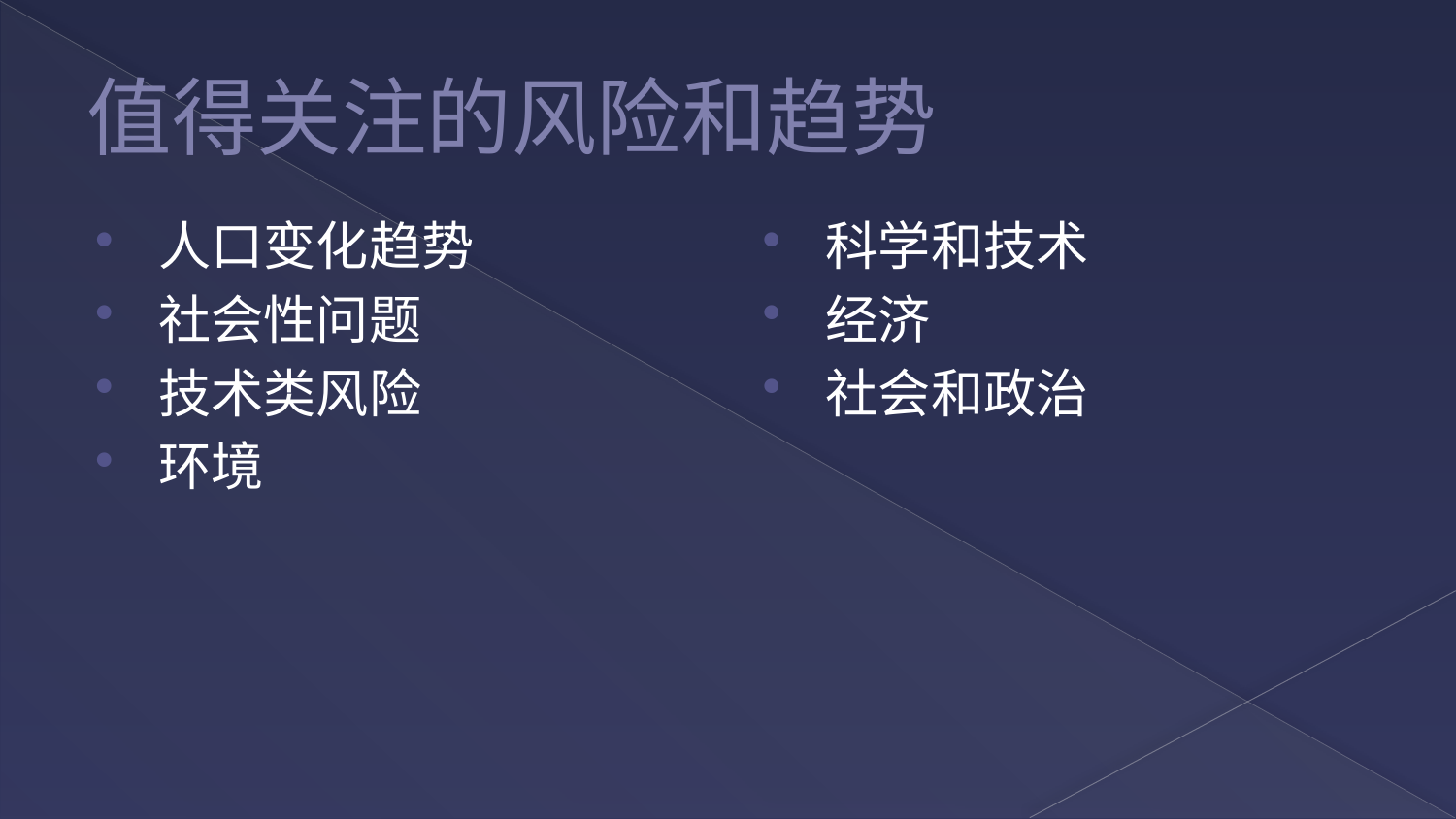

# 值得关注的风险和趋势
人口变化趋势
社会性问题
技术类风险
环境
科学和技术
经济
社会和政治